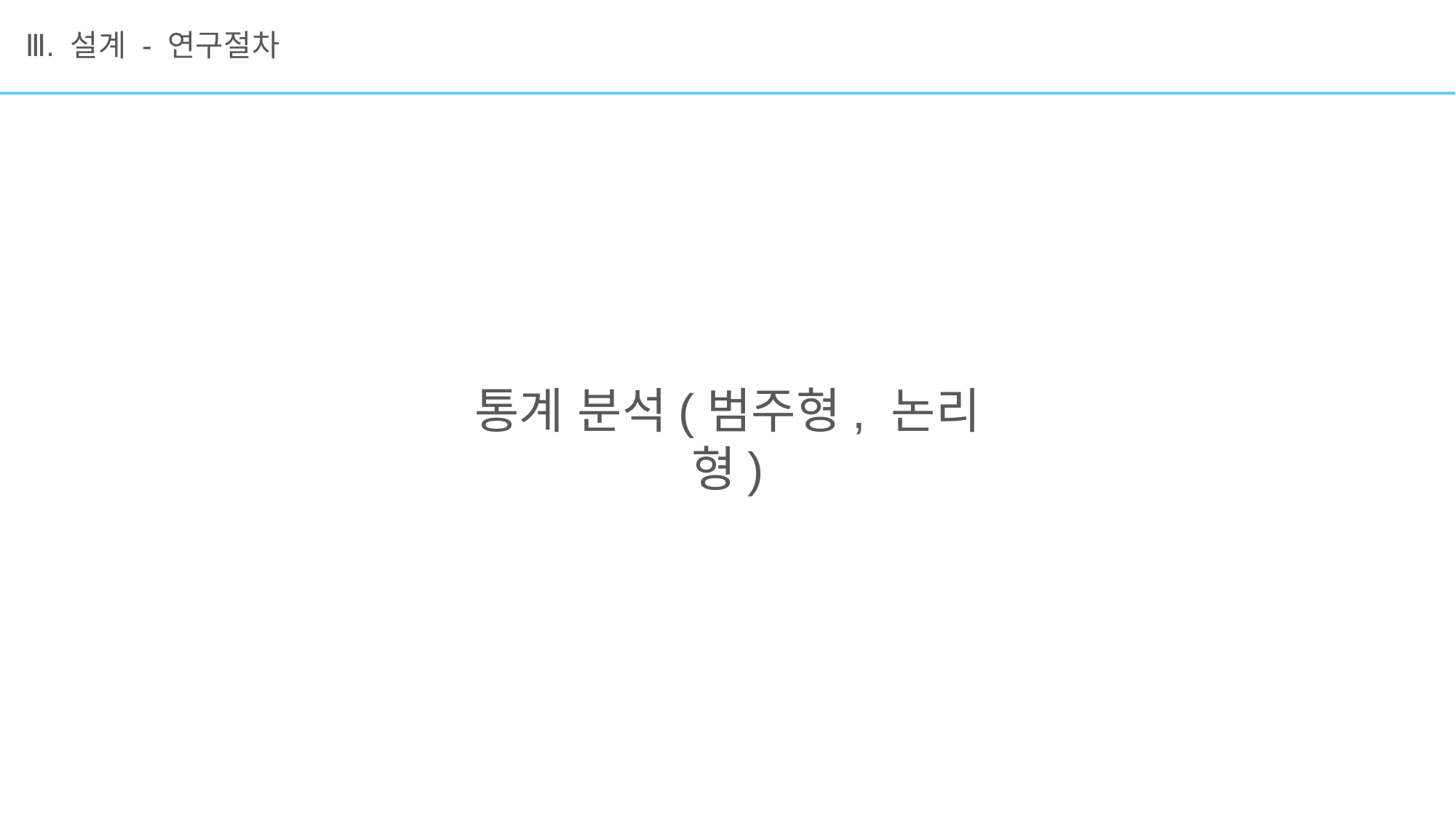

# Ⅲ. 설계 - 연구절차
통계 분석(범주형, 논리형)